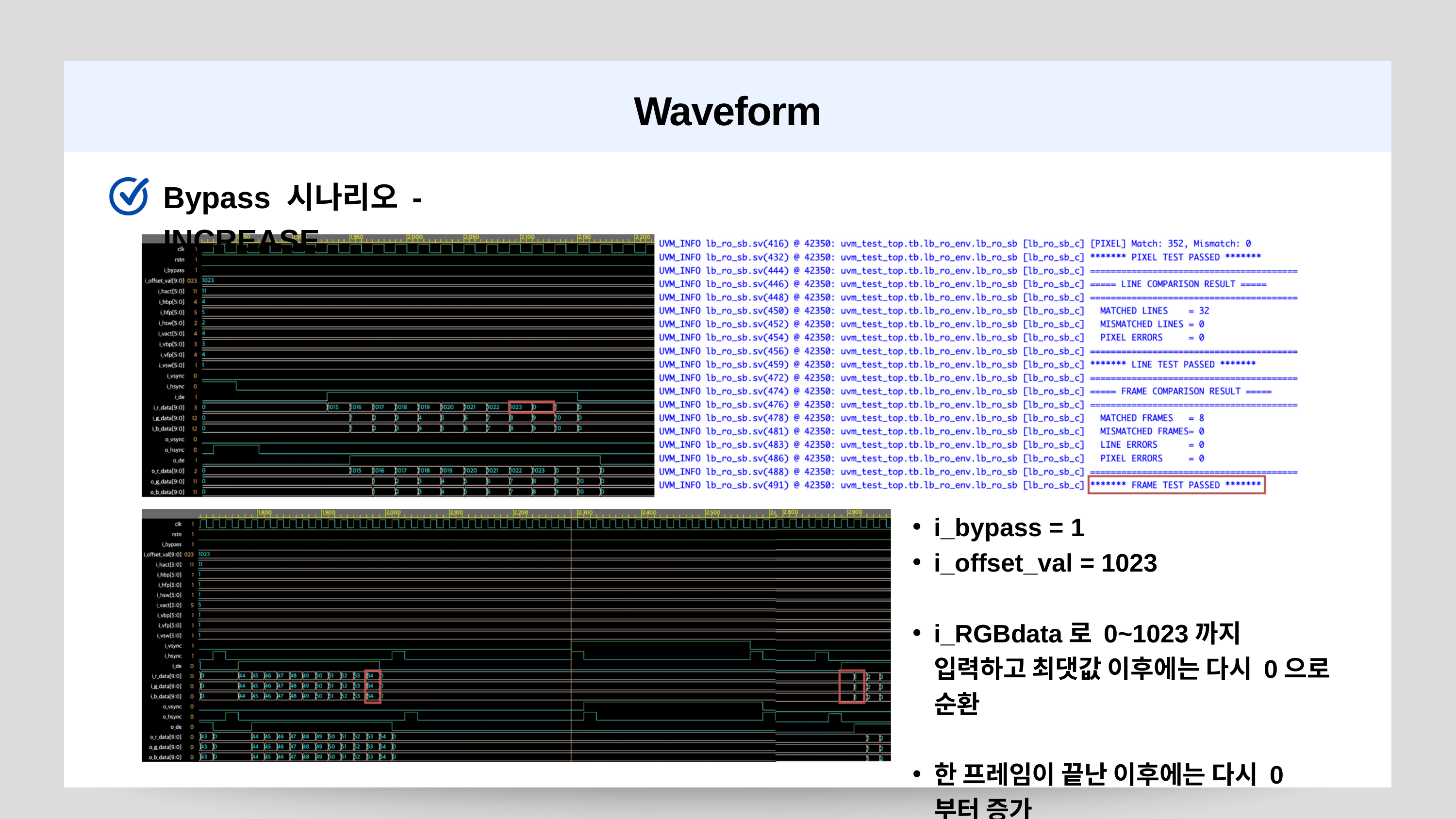

Waveform

Bypass 시나리오 - INCREASE

i_bypass = 1
i_offset_val = 1023

i_RGBdata로 0~1023까지 입력하고 최댓값 이후에는 다시 0으로 순환

한 프레임이 끝난 이후에는 다시 0 부터 증가